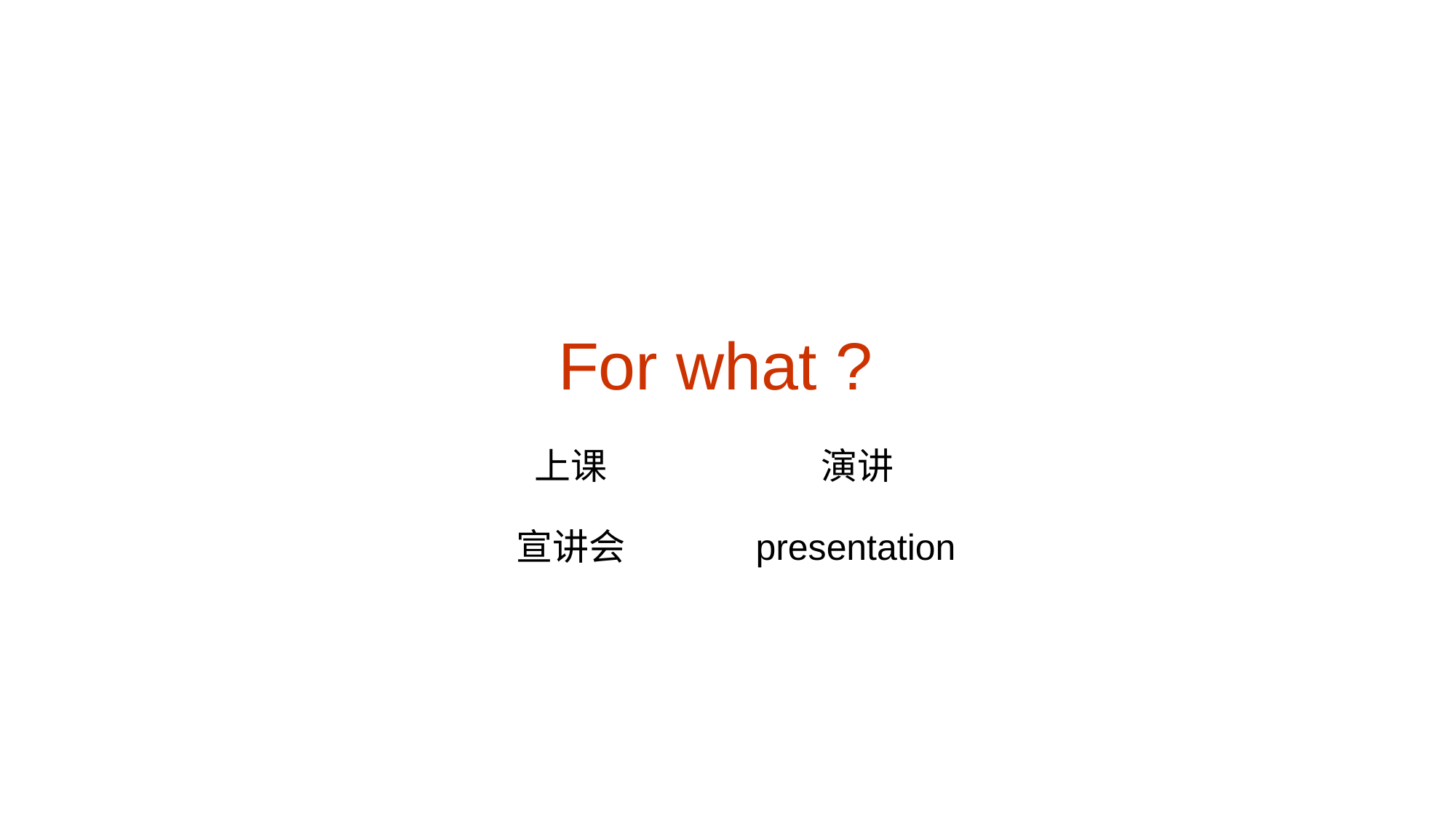

For what ?
上课
演讲
宣讲会
presentation